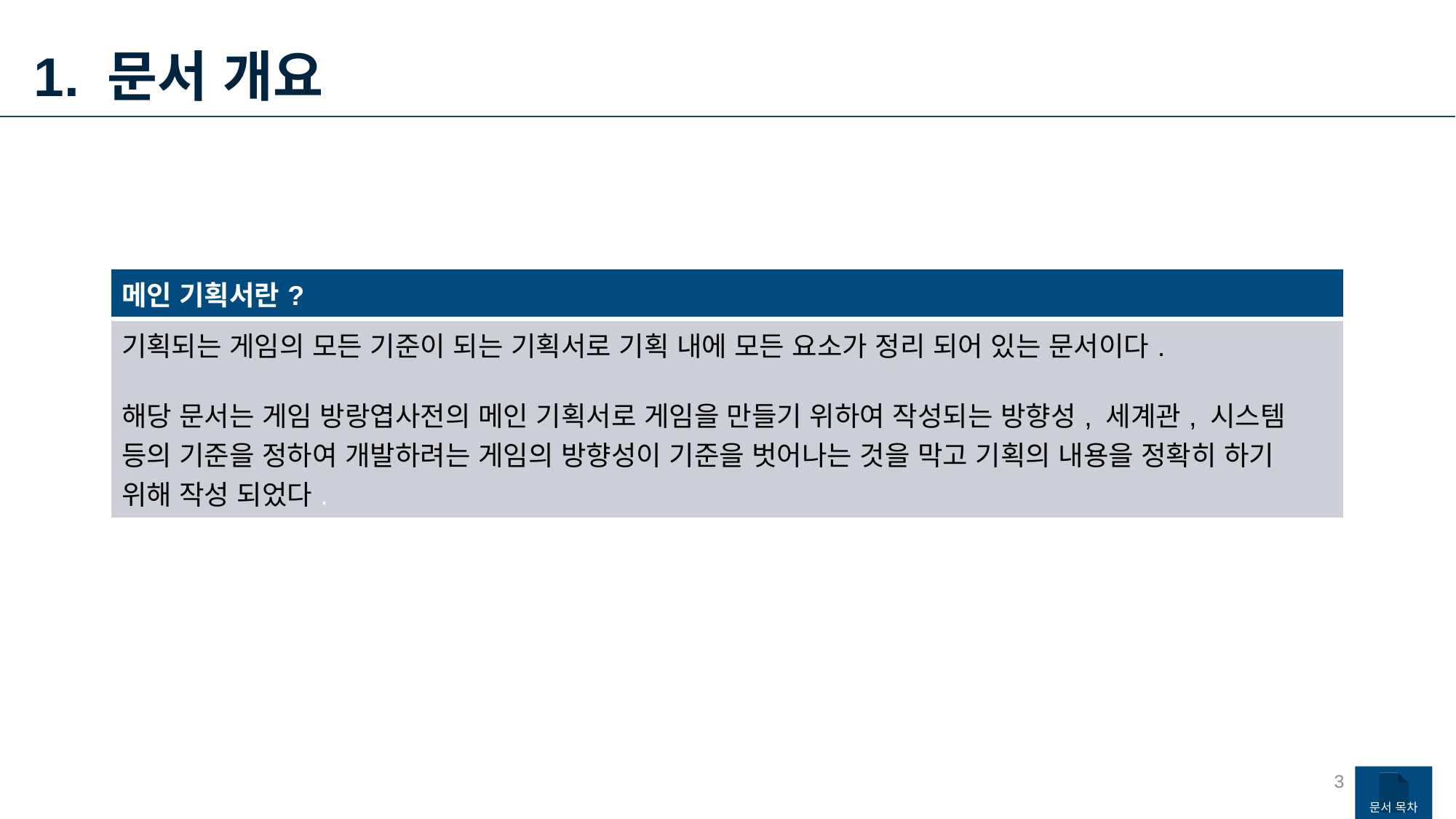

1. 문서 개요
| 메인 기획서란? |
| --- |
| 기획되는 게임의 모든 기준이 되는 기획서로 기획 내에 모든 요소가 정리 되어 있는 문서이다. 해당 문서는 게임 방랑엽사전의 메인 기획서로 게임을 만들기 위하여 작성되는 방향성, 세계관, 시스템 등의 기준을 정하여 개발하려는 게임의 방향성이 기준을 벗어나는 것을 막고 기획의 내용을 정확히 하기 위해 작성 되었다. |
3

문서 목차